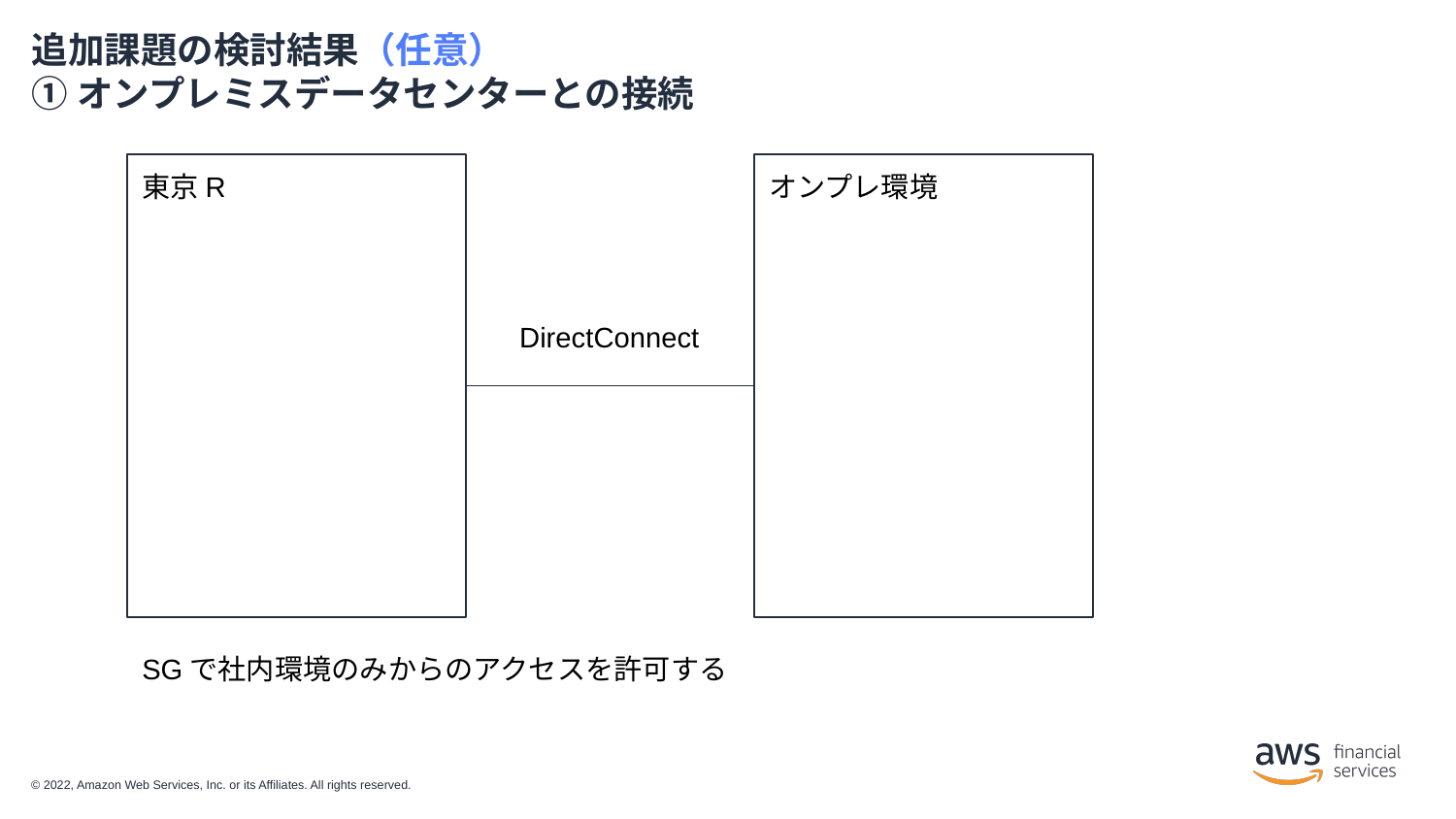

# 追加課題の検討結果（任意）
①オンプレミスデータセンターとの接続
東京R
オンプレ環境
DirectConnect
SGで社内環境のみからのアクセスを許可する